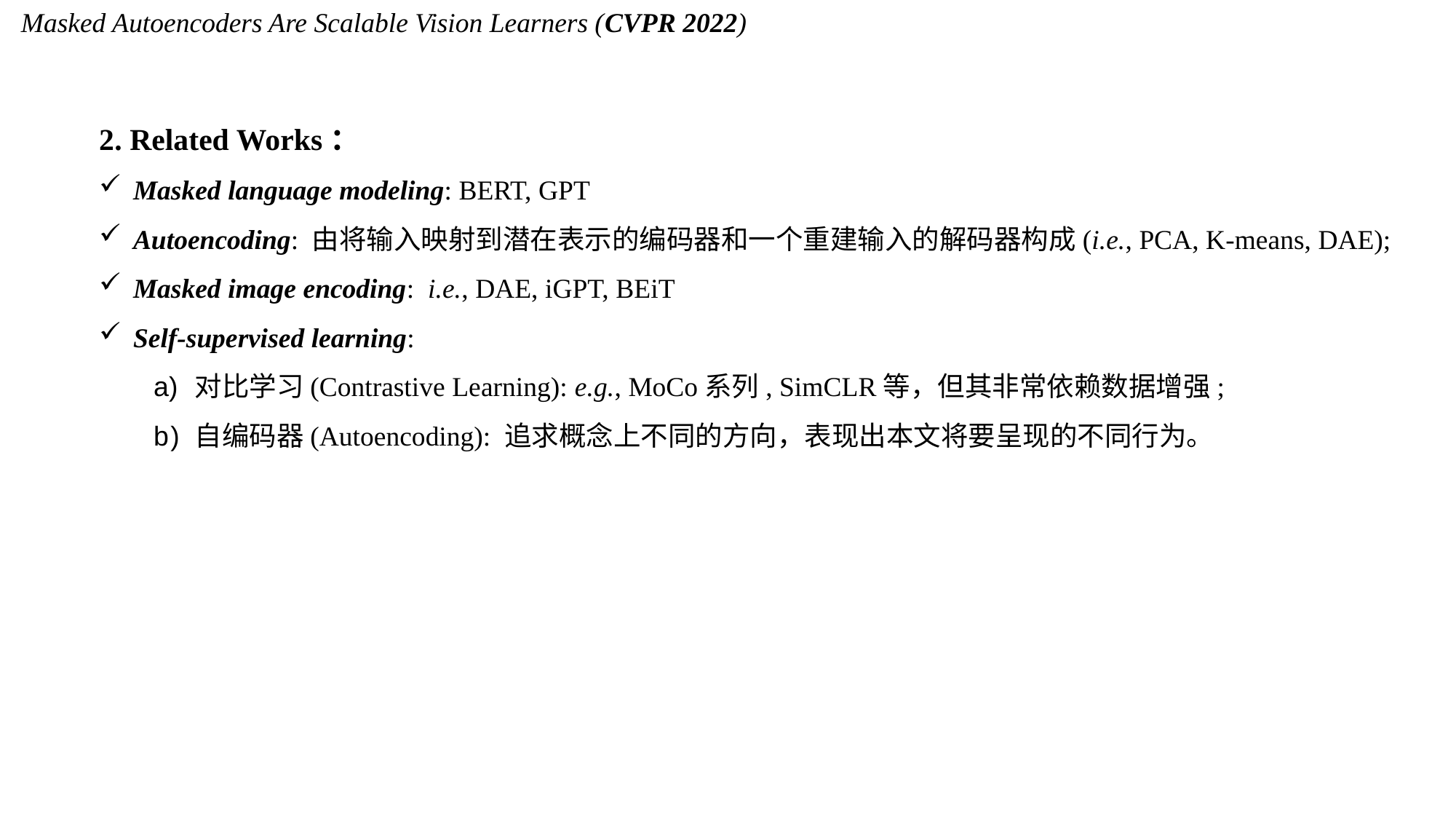

Masked Autoencoders Are Scalable Vision Learners (CVPR 2022)
2. Related Works：
Masked language modeling: BERT, GPT
Autoencoding: 由将输入映射到潜在表示的编码器和一个重建输入的解码器构成(i.e., PCA, K-means, DAE);
Masked image encoding:  i.e., DAE, iGPT, BEiT
Self-supervised learning:
对比学习(Contrastive Learning): e.g., MoCo系列, SimCLR等，但其非常依赖数据增强;
自编码器(Autoencoding): 追求概念上不同的方向，表现出本文将要呈现的不同行为。